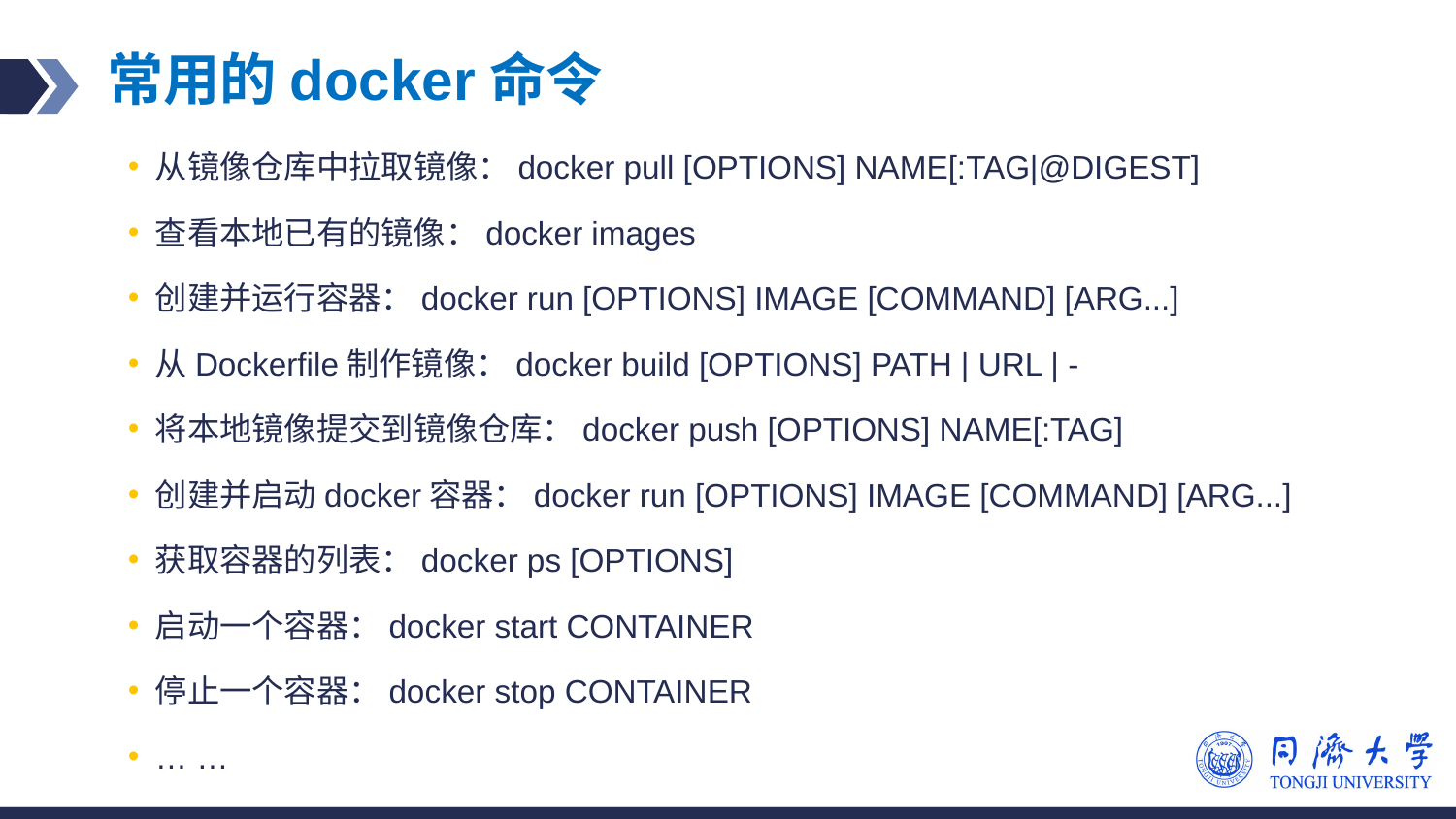

# 常用的docker命令
从镜像仓库中拉取镜像：docker pull [OPTIONS] NAME[:TAG|@DIGEST]
查看本地已有的镜像：docker images
创建并运行容器：docker run [OPTIONS] IMAGE [COMMAND] [ARG...]
从Dockerfile制作镜像：docker build [OPTIONS] PATH | URL | -
将本地镜像提交到镜像仓库：docker push [OPTIONS] NAME[:TAG]
创建并启动docker容器：docker run [OPTIONS] IMAGE [COMMAND] [ARG...]
获取容器的列表：docker ps [OPTIONS]
启动一个容器：docker start CONTAINER
停止一个容器：docker stop CONTAINER
… …